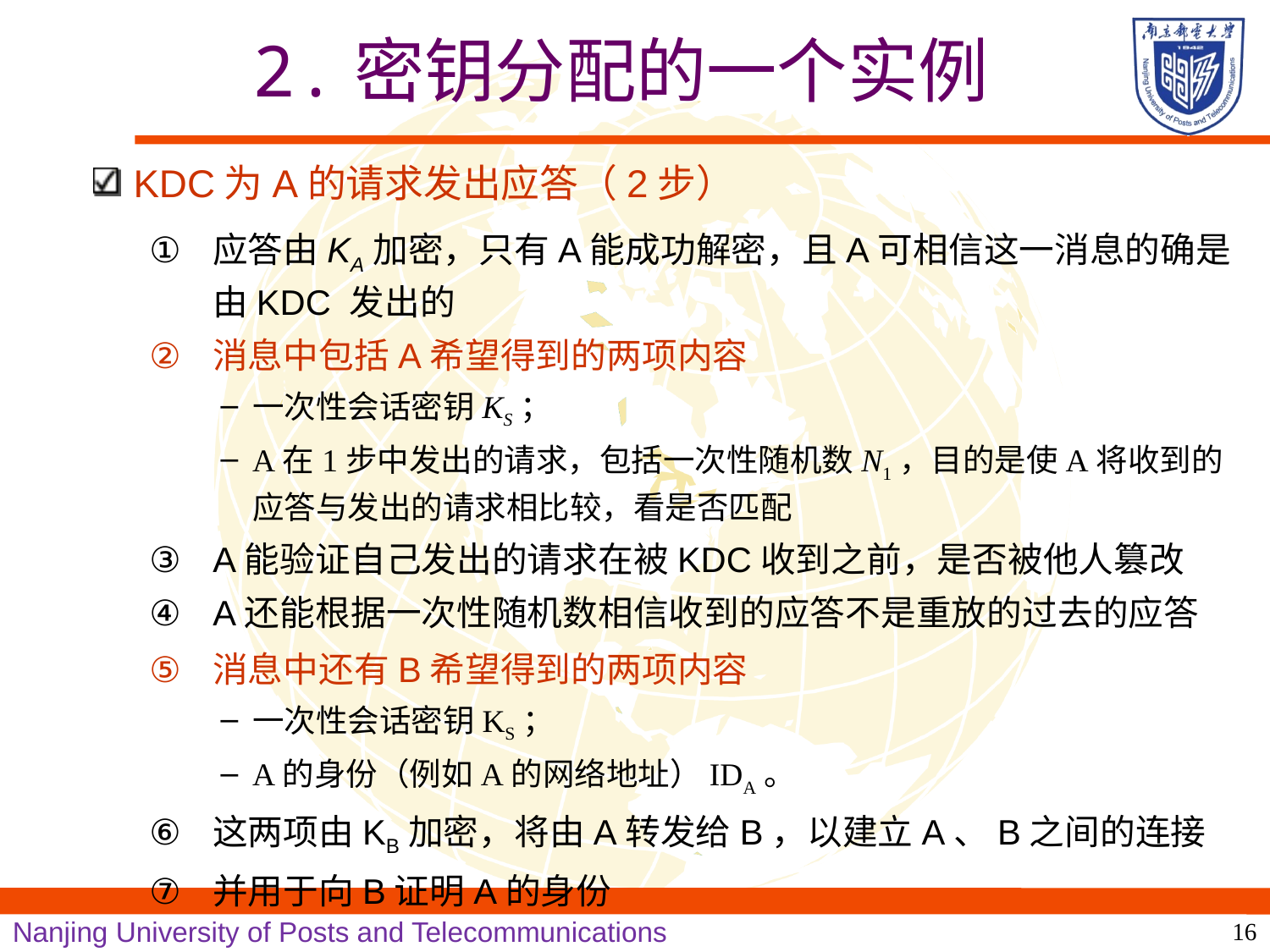

# 2.密钥分配的一个实例
KDC为A的请求发出应答（2步）
应答由KA加密，只有A能成功解密，且A可相信这一消息的确是由KDC 发出的
消息中包括A希望得到的两项内容
一次性会话密钥KS；
A在1步中发出的请求，包括一次性随机数N1，目的是使A将收到的应答与发出的请求相比较，看是否匹配
A能验证自己发出的请求在被KDC收到之前，是否被他人篡改
A还能根据一次性随机数相信收到的应答不是重放的过去的应答
消息中还有B希望得到的两项内容
一次性会话密钥KS；
A的身份（例如A的网络地址）IDA。
这两项由KB加密，将由A转发给B，以建立A、B之间的连接
并用于向B证明A的身份

16